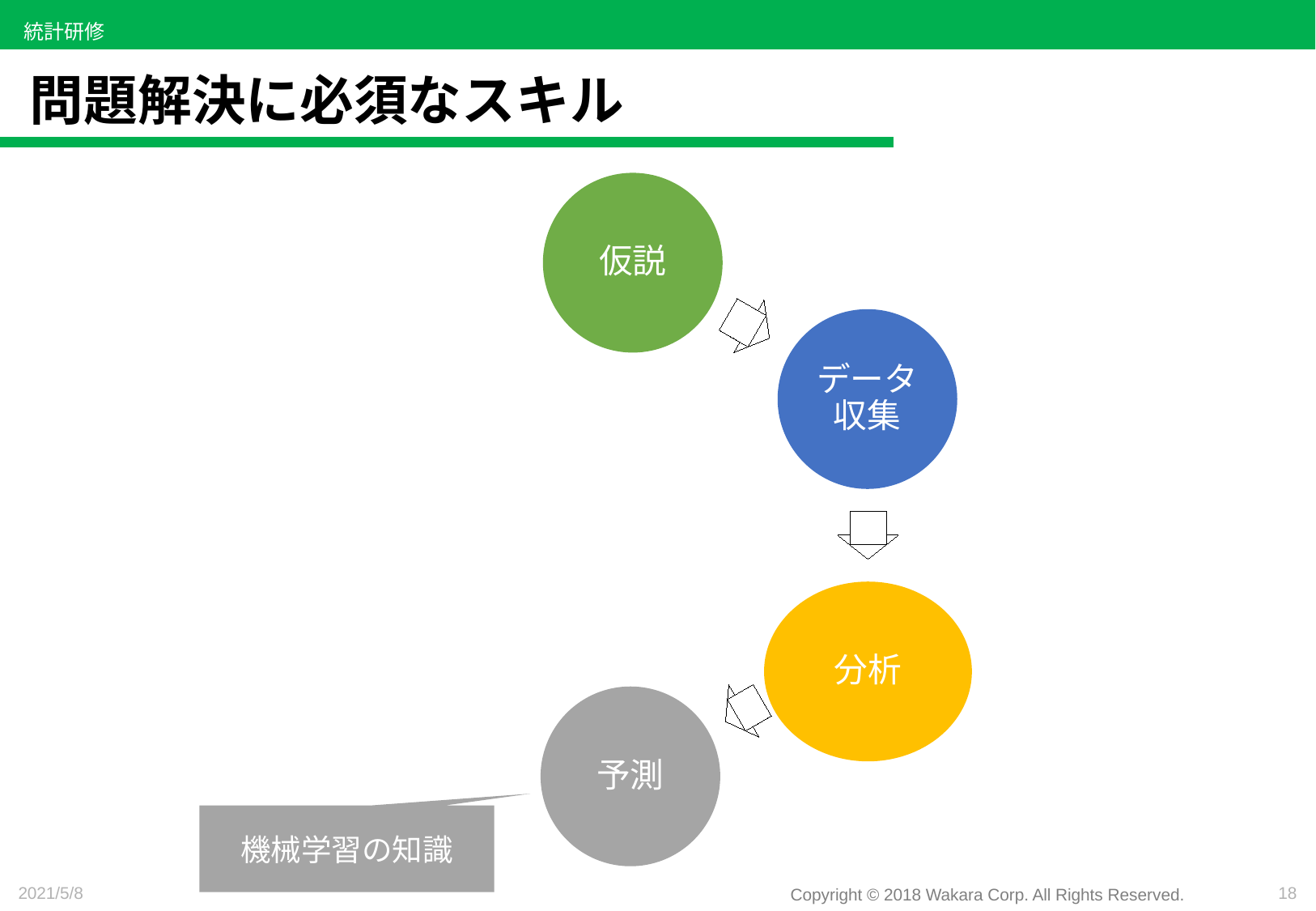

# 問題解決に必須なスキル

仮説

データ収集

分析

予測

機械学習の知識

2021/5/8
18